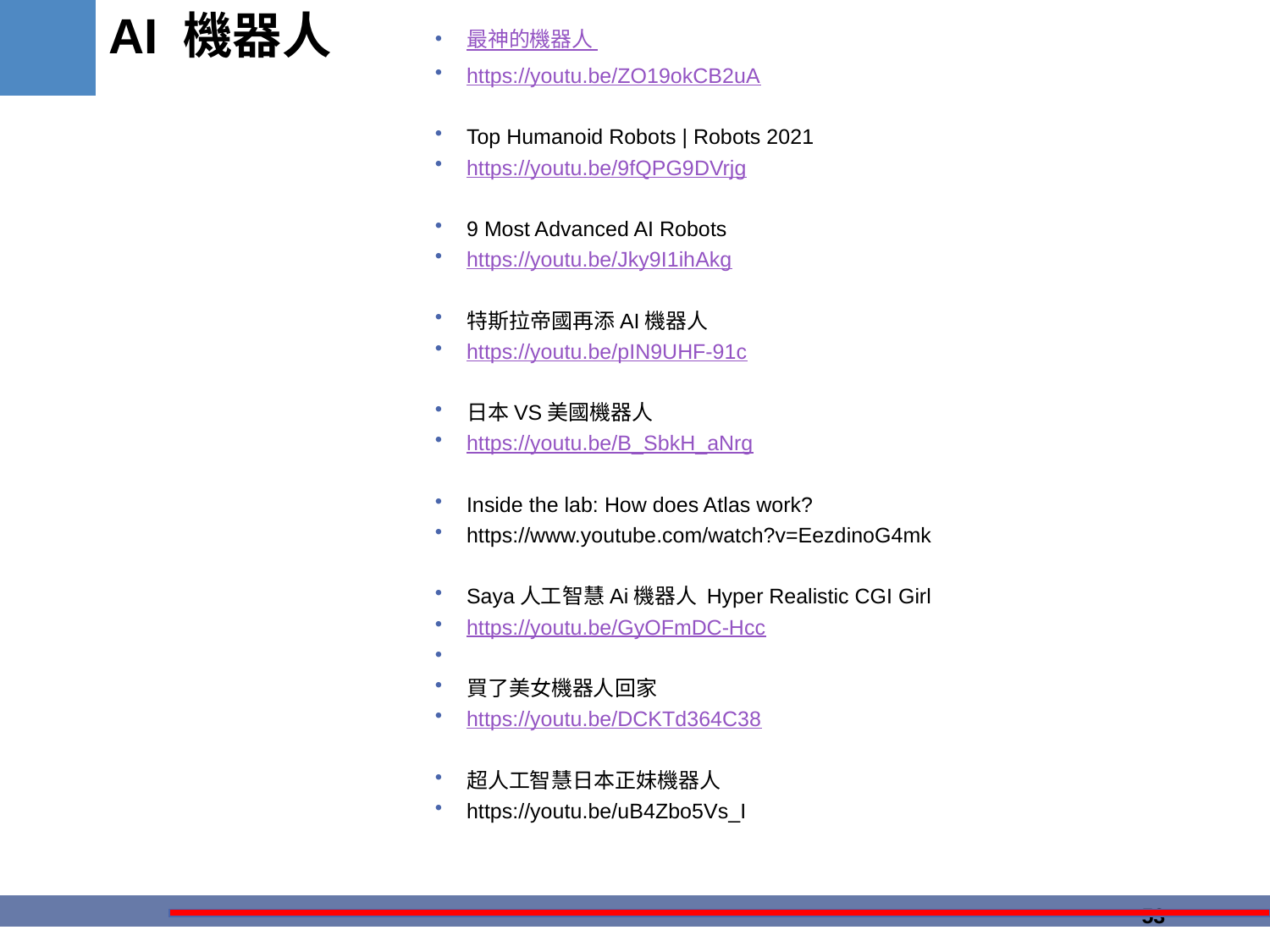

# AI 機器人
最神的機器人
https://youtu.be/ZO19okCB2uA

Top Humanoid Robots | Robots 2021
https://youtu.be/9fQPG9DVrjg

9 Most Advanced AI Robots
https://youtu.be/Jky9I1ihAkg

特斯拉帝國再添AI機器人
https://youtu.be/pIN9UHF-91c

日本VS美國機器人
https://youtu.be/B_SbkH_aNrg

Inside the lab: How does Atlas work?
https://www.youtube.com/watch?v=EezdinoG4mk

Saya人工智慧Ai機器人 Hyper Realistic CGI Girl
https://youtu.be/GyOFmDC-Hcc

買了美女機器人回家
https://youtu.be/DCKTd364C38

超人工智慧日本正妹機器人
https://youtu.be/uB4Zbo5Vs_I